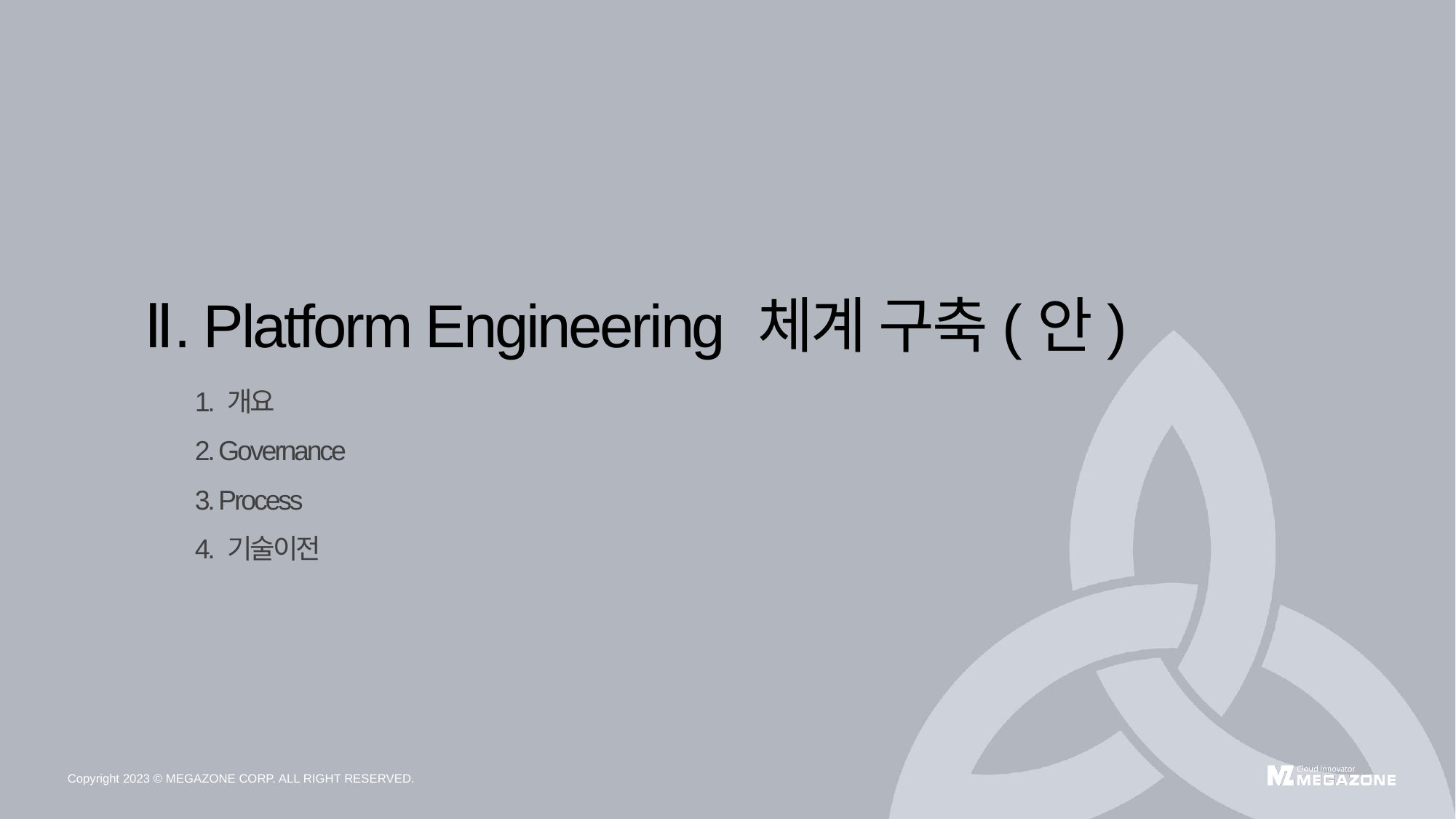

Ⅱ. Platform Engineering 체계 구축(안)
1. 개요
2. Governance
3. Process
4. 기술이전